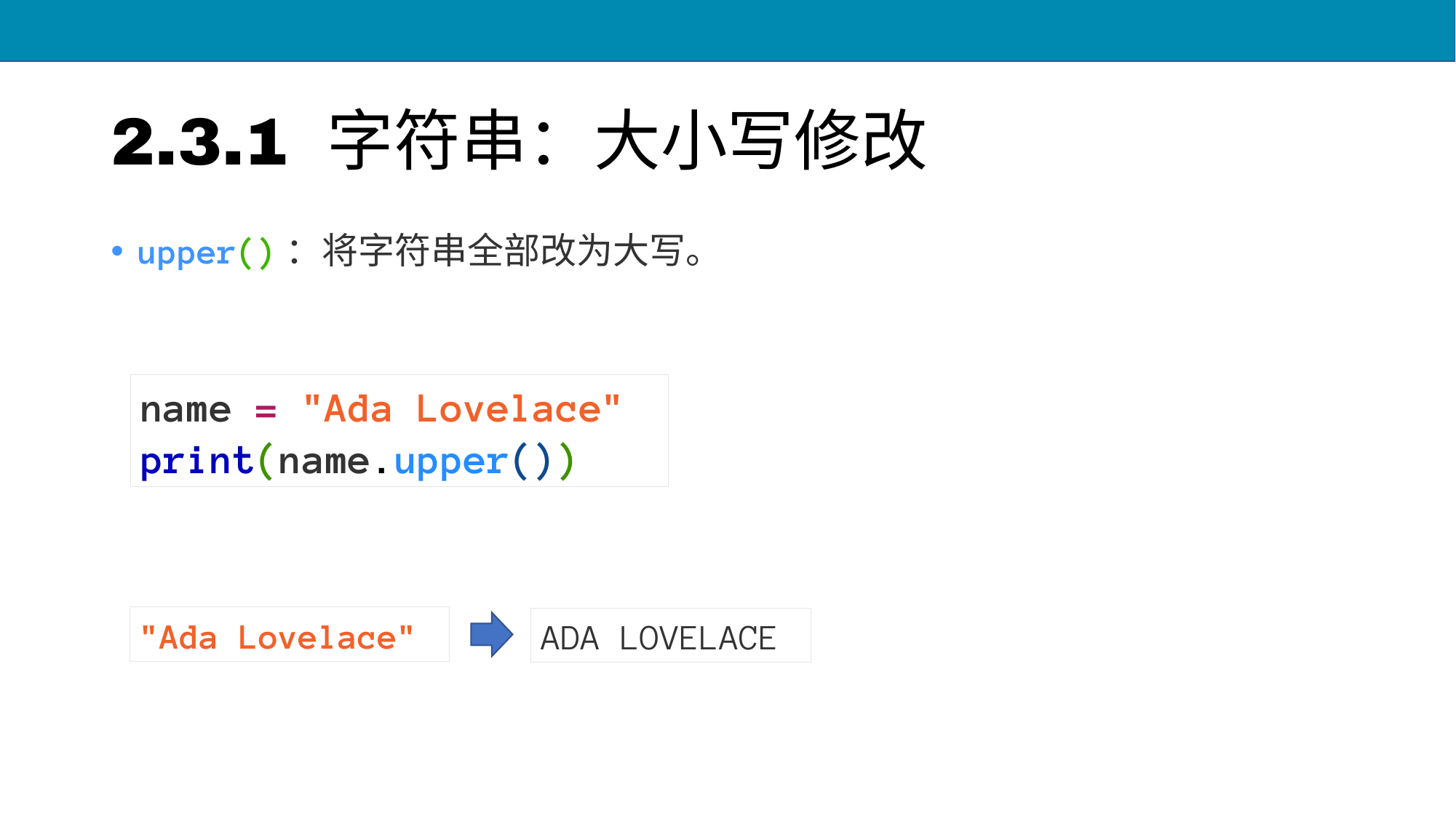

# 2.3.1 字符串：大小写修改
upper()：将字符串全部改为大写。

name = "Ada Lovelace"
print(name.upper())
"Ada Lovelace"
ADA LOVELACE